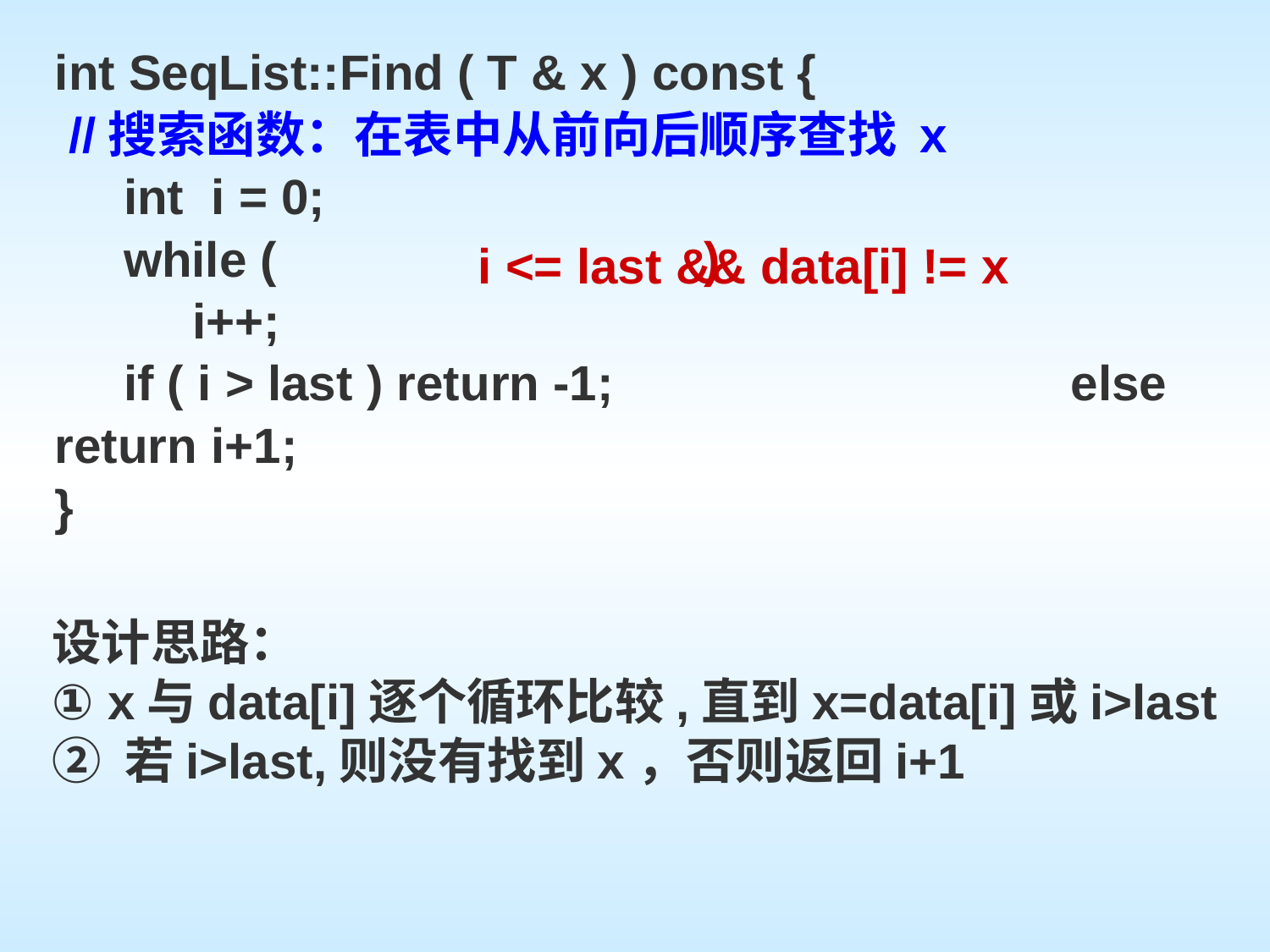

int SeqList::Find ( T & x ) const {
 //搜索函数：在表中从前向后顺序查找 x
     int  i = 0;
     while (                               )
          i++;
     if ( i > last ) return -1;				else return i+1;
}
i <= last && data[i] != x
设计思路：
① x与data[i]逐个循环比较,直到x=data[i]或i>last
② 若i>last,则没有找到x，否则返回i+1